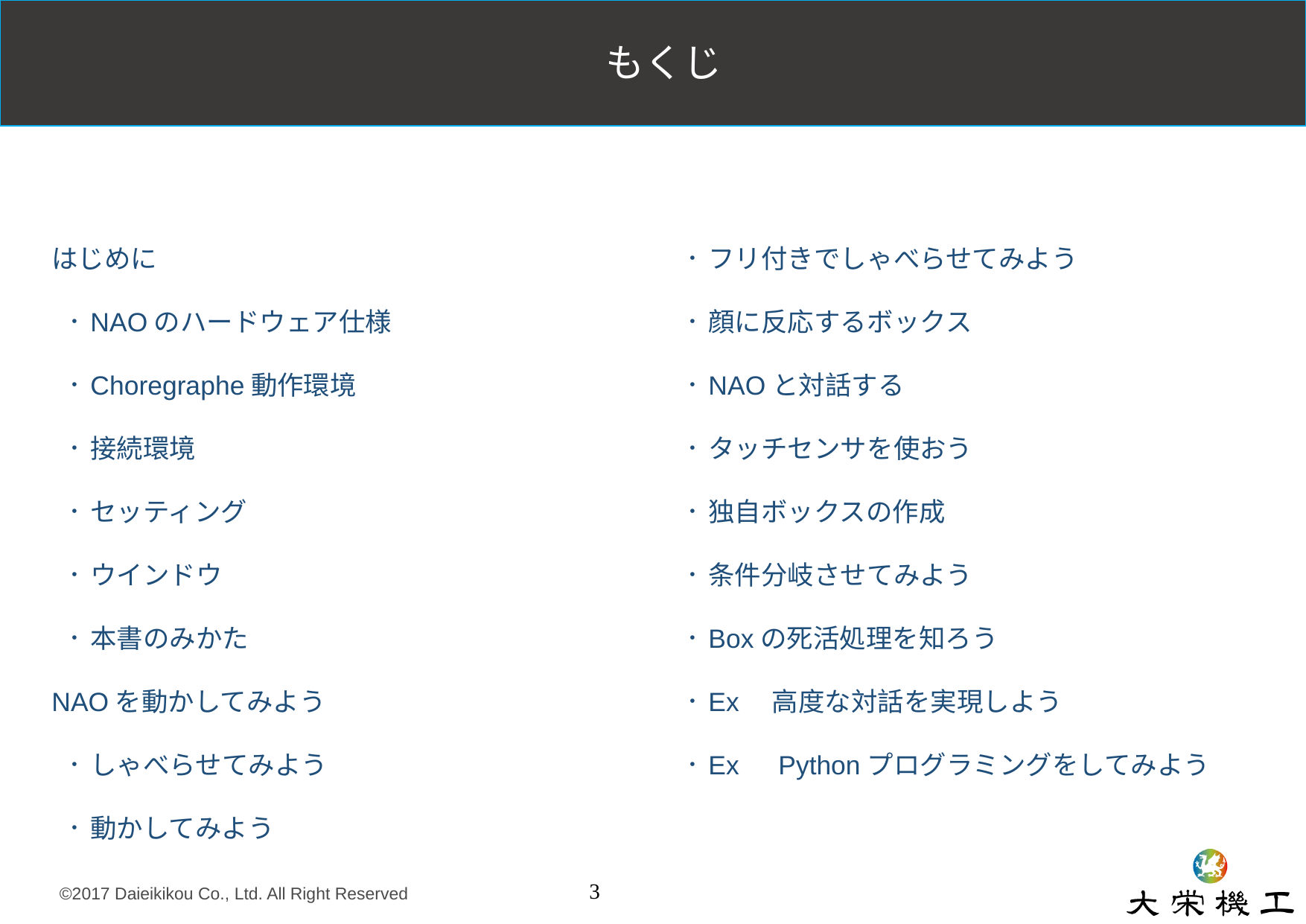

もくじ
#
はじめに
NAOのハードウェア仕様
Choregraphe動作環境
接続環境
セッティング
ウインドウ
本書のみかた
NAOを動かしてみよう
しゃべらせてみよう
動かしてみよう
フリ付きでしゃべらせてみよう
顔に反応するボックス
NAOと対話する
タッチセンサを使おう
独自ボックスの作成
条件分岐させてみよう
Boxの死活処理を知ろう
Ex　高度な対話を実現しよう
Ex　Pythonプログラミングをしてみよう
3